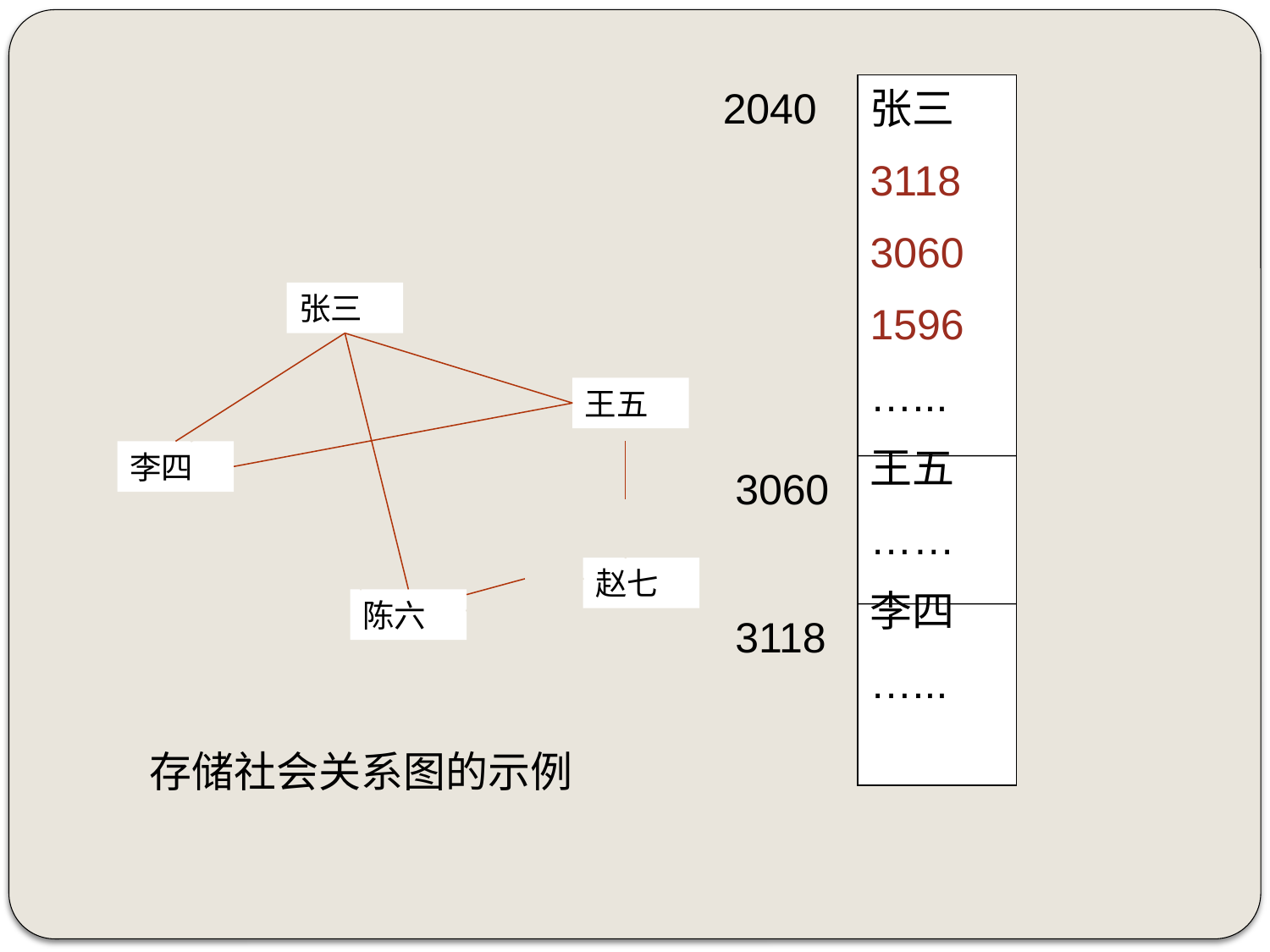

张三
3118
3060
1596
…...
王五
……
李四
…...

2040
张三

王五
李四

3060

赵七

陈六

3118
存储社会关系图的示例